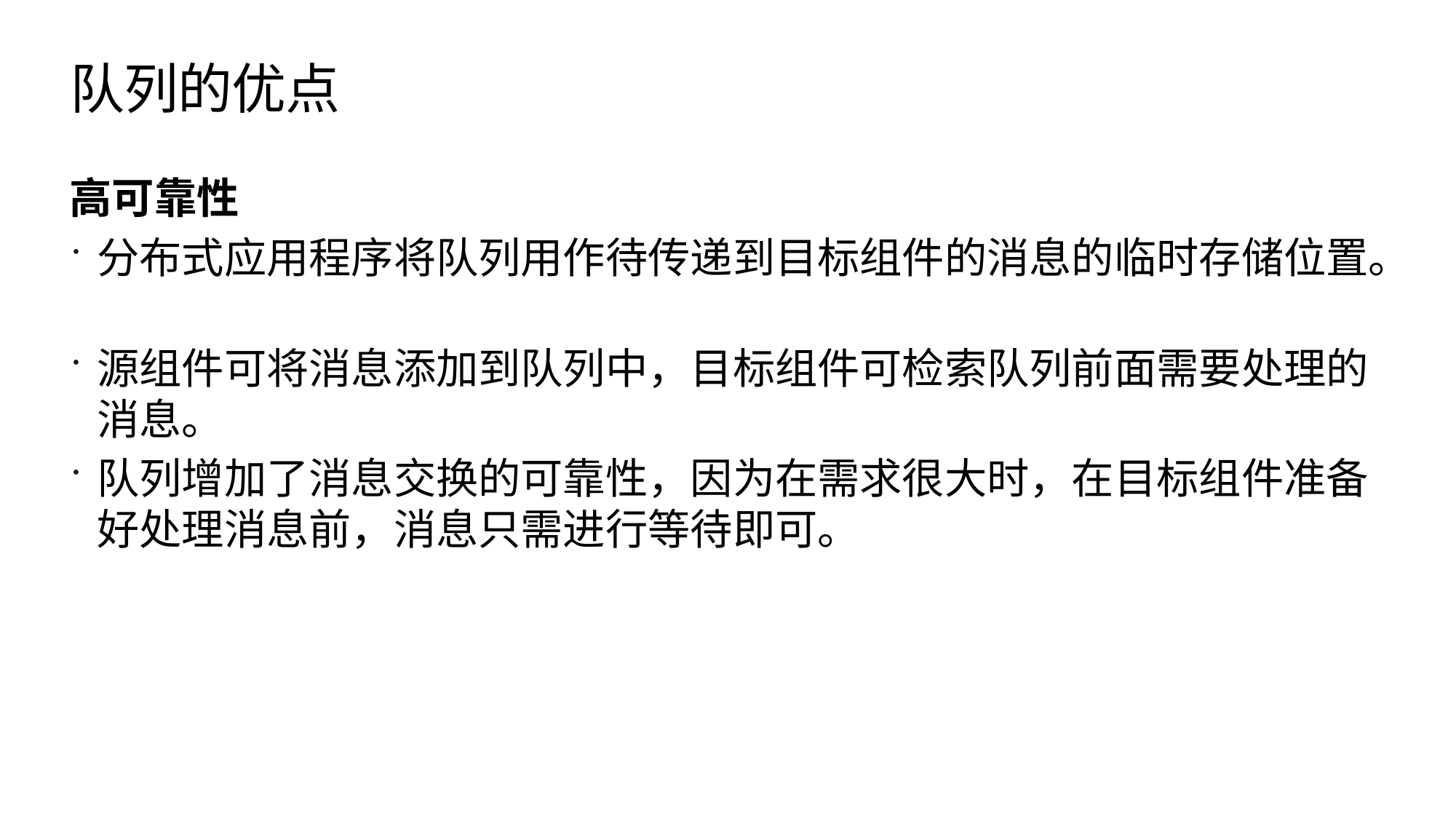

# 队列的优点
高可靠性
分布式应用程序将队列用作待传递到目标组件的消息的临时存储位置。
源组件可将消息添加到队列中，目标组件可检索队列前面需要处理的消息。
队列增加了消息交换的可靠性，因为在需求很大时，在目标组件准备好处理消息前，消息只需进行等待即可。